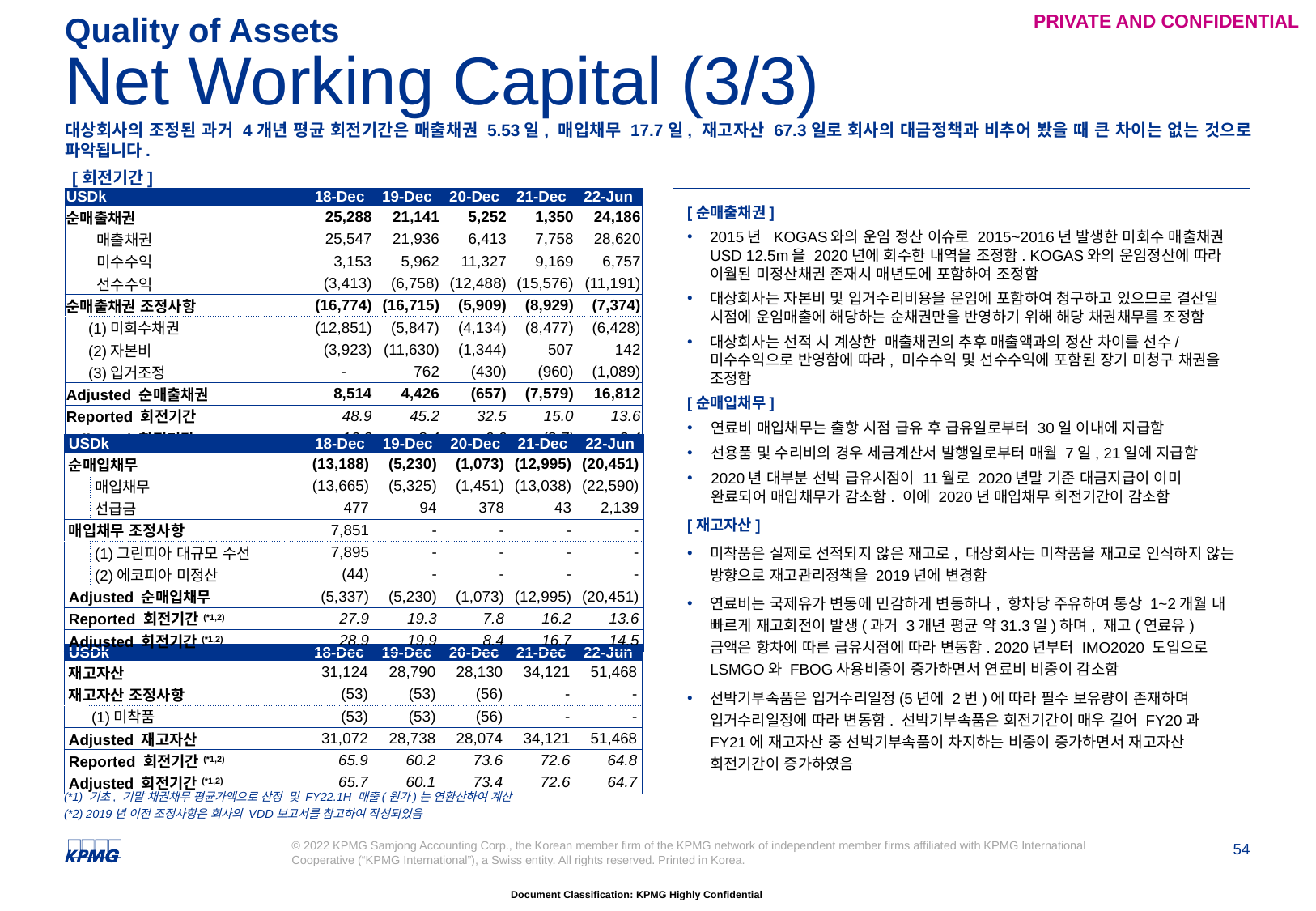

Quality of Assets
# Net Working Capital (3/3)
대상회사의 조정된 과거 4개년 평균 회전기간은 매출채권 5.53일, 매입채무 17.7일, 재고자산 67.3일로 회사의 대금정책과 비추어 봤을 때 큰 차이는 없는 것으로 파악됩니다.
[회전기간]
| USDk |  | 18-Dec | 19-Dec | 20-Dec | 21-Dec | 22-Jun |
| --- | --- | --- | --- | --- | --- | --- |
| 순매출채권 |  | 25,288 | 21,141 | 5,252 | 1,350 | 24,186 |
|  | 매출채권 | 25,547 | 21,936 | 6,413 | 7,758 | 28,620 |
|  | 미수수익 | 3,153 | 5,962 | 11,327 | 9,169 | 6,757 |
|  | 선수수익 | (3,413) | (6,758) | (12,488) | (15,576) | (11,191) |
| 순매출채권 조정사항 |  | (16,774) | (16,715) | (5,909) | (8,929) | (7,374) |
|  | (1)미회수채권 | (12,851) | (5,847) | (4,134) | (8,477) | (6,428) |
|  | (2)자본비 | (3,923) | (11,630) | (1,344) | 507 | 142 |
|  | (3)입거조정 | - | 762 | (430) | (960) | (1,089) |
| Adjusted 순매출채권 |  | 8,514 | 4,426 | (657) | (7,579) | 16,812 |
| Reported 회전기간 |  | 48.9 | 45.2 | 32.5 | 15.0 | 13.6 |
| Adjusted 회전기간 |  | 16.3 | 8.4 | 9.0 | (8.7) | 3.4 |
[순매출채권]
2015년  KOGAS와의 운임 정산 이슈로 2015~2016년 발생한 미회수 매출채권 USD 12.5m을 2020년에 회수한 내역을 조정함. KOGAS와의 운임정산에 따라 이월된 미정산채권 존재시 매년도에 포함하여 조정함
대상회사는 자본비 및 입거수리비용을 운임에 포함하여 청구하고 있으므로 결산일 시점에 운임매출에 해당하는 순채권만을 반영하기 위해 해당 채권채무를 조정함
대상회사는 선적 시 계상한  매출채권의 추후 매출액과의 정산 차이를 선수/미수수익으로 반영함에 따라, 미수수익 및 선수수익에 포함된 장기 미청구 채권을 조정함
[순매입채무]
연료비 매입채무는 출항 시점 급유 후 급유일로부터 30일 이내에 지급함
선용품 및 수리비의 경우 세금계산서 발행일로부터 매월 7일, 21일에 지급함
2020년 대부분 선박 급유시점이 11월로 2020년말 기준 대금지급이 이미 완료되어 매입채무가 감소함. 이에 2020년 매입채무 회전기간이 감소함
[재고자산]
미착품은 실제로 선적되지 않은 재고로, 대상회사는 미착품을 재고로 인식하지 않는 방향으로 재고관리정책을 2019년에 변경함
연료비는 국제유가 변동에 민감하게 변동하나, 항차당 주유하여 통상 1~2개월 내 빠르게 재고회전이 발생(과거 3개년 평균 약31.3일)하며, 재고(연료유)금액은 항차에 따른 급유시점에 따라 변동함. 2020년부터 IMO2020 도입으로 LSMGO와 FBOG사용비중이 증가하면서 연료비 비중이 감소함
선박기부속품은 입거수리일정(5년에 2번)에 따라 필수 보유량이 존재하며 입거수리일정에 따라 변동함. 선박기부속품은 회전기간이 매우 길어 FY20과 FY21에 재고자산 중 선박기부속품이 차지하는 비중이 증가하면서 재고자산 회전기간이 증가하였음
| USDk |  | 18-Dec | 19-Dec | 20-Dec | 21-Dec | 22-Jun |
| --- | --- | --- | --- | --- | --- | --- |
| 순매입채무 |  | (13,188) | (5,230) | (1,073) | (12,995) | (20,451) |
|  | 매입채무 | (13,665) | (5,325) | (1,451) | (13,038) | (22,590) |
|  | 선급금 | 477 | 94 | 378 | 43 | 2,139 |
| 매입채무 조정사항 |  | 7,851 | - | - | - | - |
|  | (1)그린피아 대규모 수선 | 7,895 | - | - | - | - |
|  | (2)에코피아 미정산 | (44) | - | - | - | - |
| Adjusted 순매입채무 |  | (5,337) | (5,230) | (1,073) | (12,995) | (20,451) |
| Reported 회전기간(\*1,2) |  | 27.9 | 19.3 | 7.8 | 16.2 | 13.6 |
| Adjusted 회전기간(\*1,2) |  | 28.9 | 19.9 | 8.4 | 16.7 | 14.5 |
| USDk |  | 18-Dec | 19-Dec | 20-Dec | 21-Dec | 22-Jun |
| --- | --- | --- | --- | --- | --- | --- |
| 재고자산 |  | 31,124 | 28,790 | 28,130 | 34,121 | 51,468 |
| 재고자산 조정사항 |  | (53) | (53) | (56) | - | - |
|  | (1)미착품 | (53) | (53) | (56) | - | - |
| Adjusted 재고자산 |  | 31,072 | 28,738 | 28,074 | 34,121 | 51,468 |
| Reported 회전기간(\*1,2) |  | 65.9 | 60.2 | 73.6 | 72.6 | 64.8 |
| Adjusted 회전기간(\*1,2) |  | 65.7 | 60.1 | 73.4 | 72.6 | 64.7 |
(*1) 기초, 기말 채권채무 평균가액으로 산정  및 FY22.1H 매출(원가)는 연환산하여 계산
(*2) 2019년 이전 조정사항은 회사의 VDD보고서를 참고하여 작성되었음